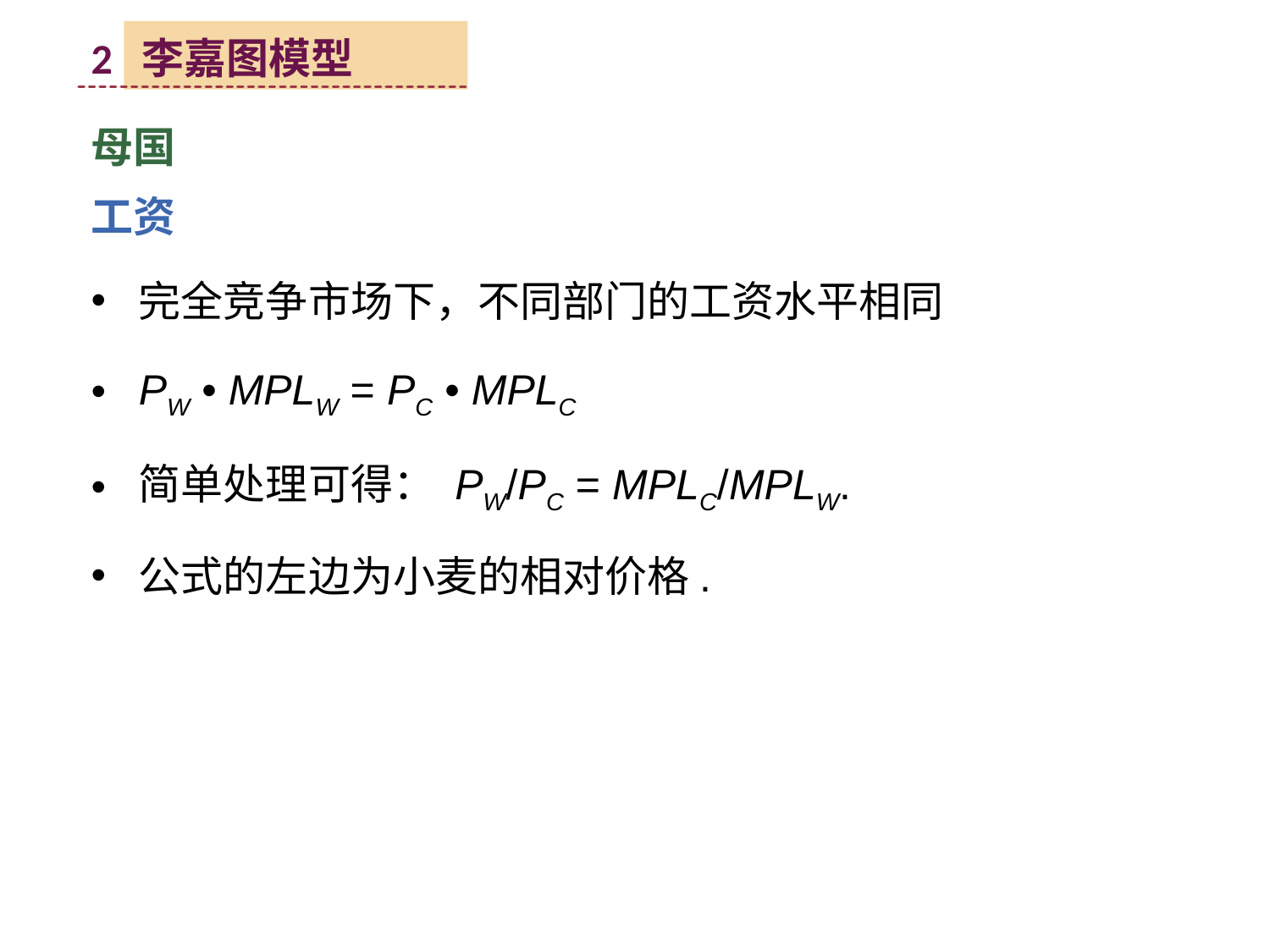

2  李嘉图模型

母国
工资
完全竞争市场下，不同部门的工资水平相同
PW • MPLW = PC • MPLC
简单处理可得： PW/PC = MPLC/MPLW.
公式的左边为小麦的相对价格.